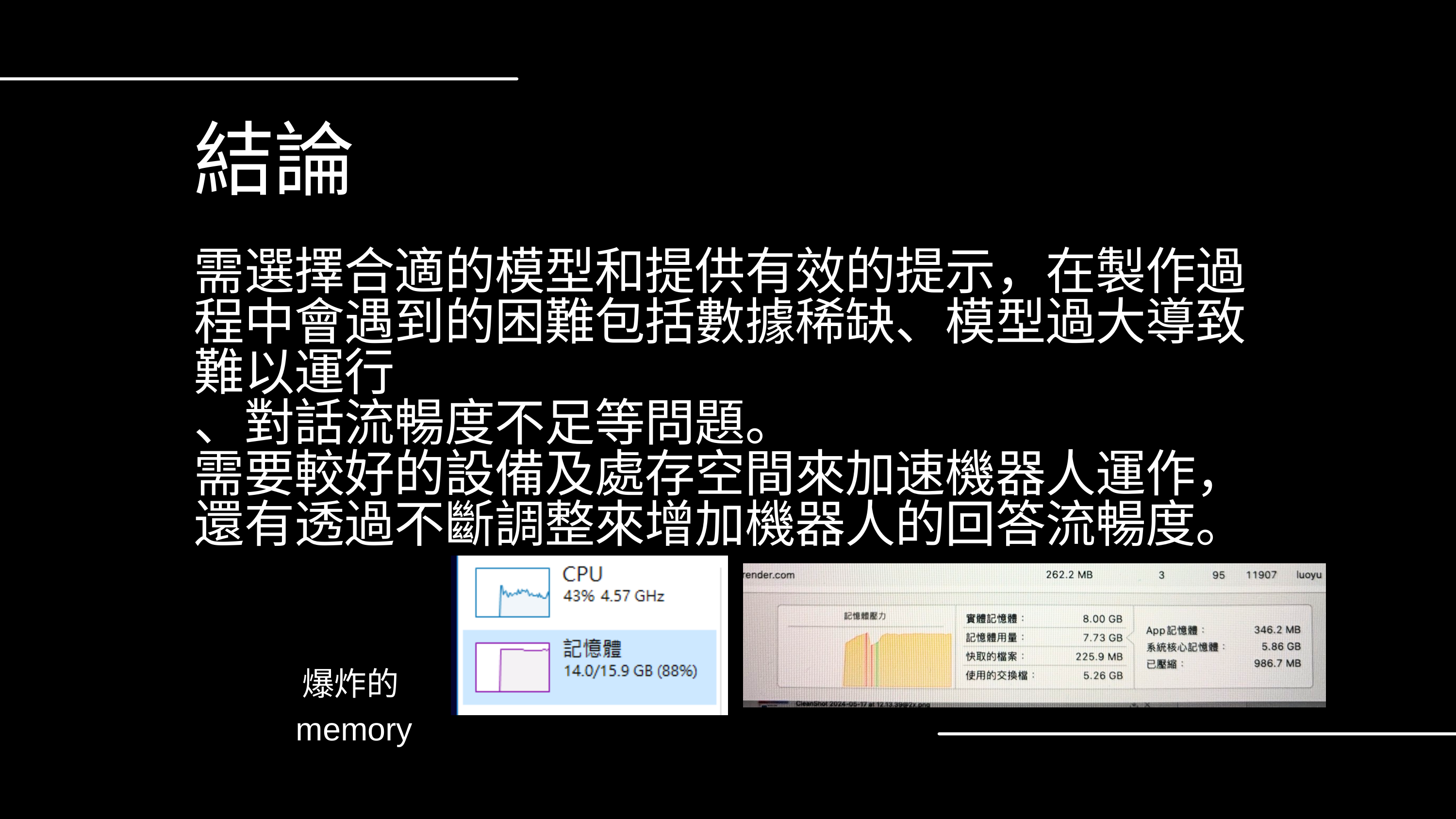

結論
需選擇合適的模型和提供有效的提示，在製作過程中會遇到的困難包括數據稀缺、模型過大導致難以運行
、對話流暢度不足等問題。
需要較好的設備及處存空間來加速機器人運作，還有透過不斷調整來增加機器人的回答流暢度。

爆炸的memory